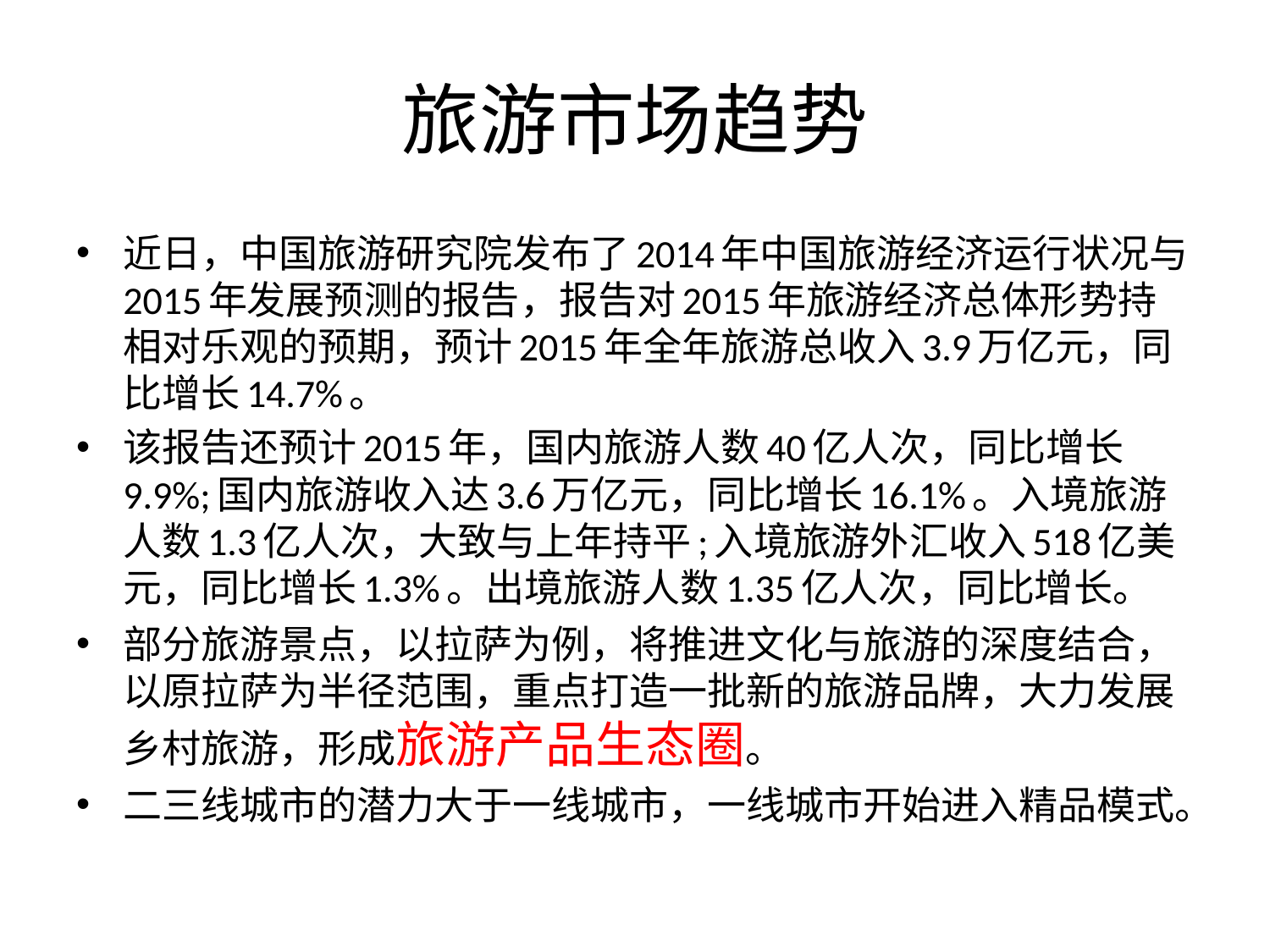

# 旅游市场趋势
近日，中国旅游研究院发布了2014年中国旅游经济运行状况与2015年发展预测的报告，报告对2015年旅游经济总体形势持相对乐观的预期，预计2015年全年旅游总收入3.9万亿元，同比增长14.7%。
该报告还预计2015年，国内旅游人数40亿人次，同比增长9.9%;国内旅游收入达3.6万亿元，同比增长16.1%。入境旅游人数1.3亿人次，大致与上年持平;入境旅游外汇收入518亿美元，同比增长1.3%。出境旅游人数1.35亿人次，同比增长。
部分旅游景点，以拉萨为例，将推进文化与旅游的深度结合，以原拉萨为半径范围，重点打造一批新的旅游品牌，大力发展乡村旅游，形成旅游产品生态圈。
二三线城市的潜力大于一线城市，一线城市开始进入精品模式。